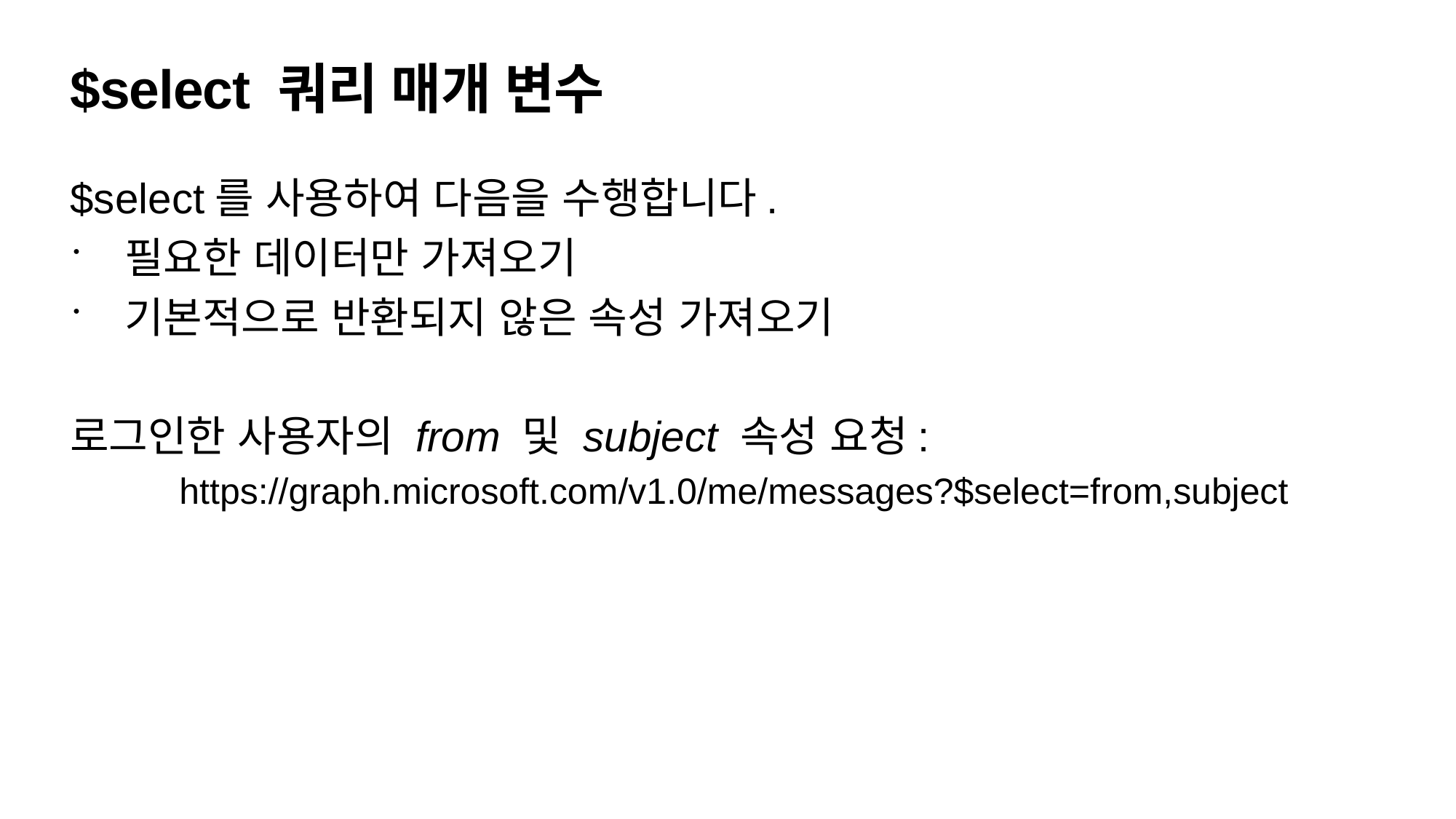

# $select 쿼리 매개 변수
$select를 사용하여 다음을 수행합니다.
필요한 데이터만 가져오기
기본적으로 반환되지 않은 속성 가져오기

로그인한 사용자의 from 및 subject 속성 요청:
	https://graph.microsoft.com/v1.0/me/messages?$select=from,subject